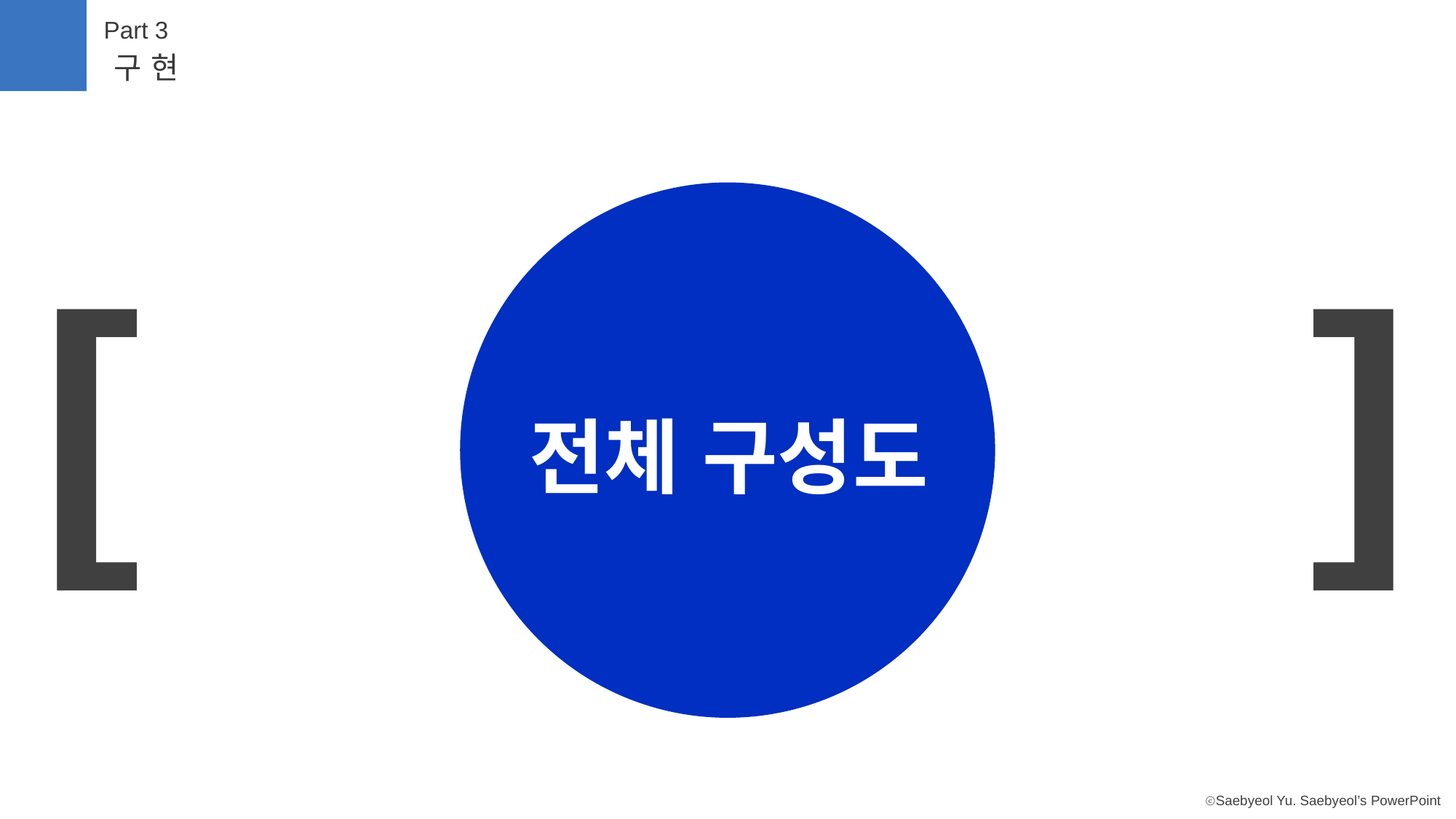

Part 3
구현

[              ]
전체 구성도